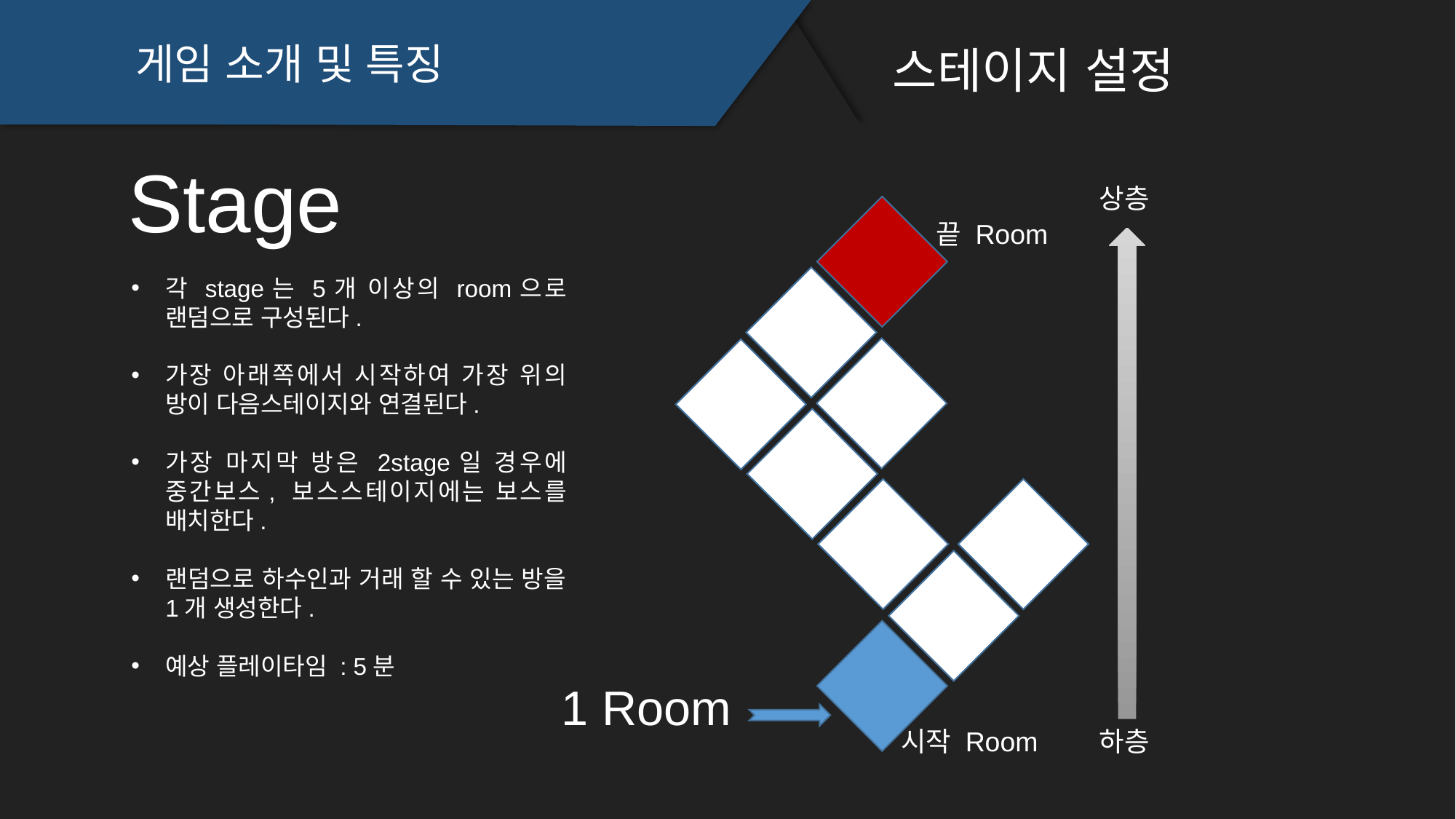

게임 소개 및 특징
스테이지 설정
Stage
상층

끝 Room

각 stage는 5개 이상의 room으로 랜덤으로 구성된다.

가장 아래쪽에서 시작하여 가장 위의 방이 다음스테이지와 연결된다.

가장 마지막 방은 2stage일 경우에 중간보스, 보스스테이지에는 보스를 배치한다.

랜덤으로 하수인과 거래 할 수 있는 방을 1개 생성한다.

예상 플레이타임 : 5분

1 Room

하층
시작 Room